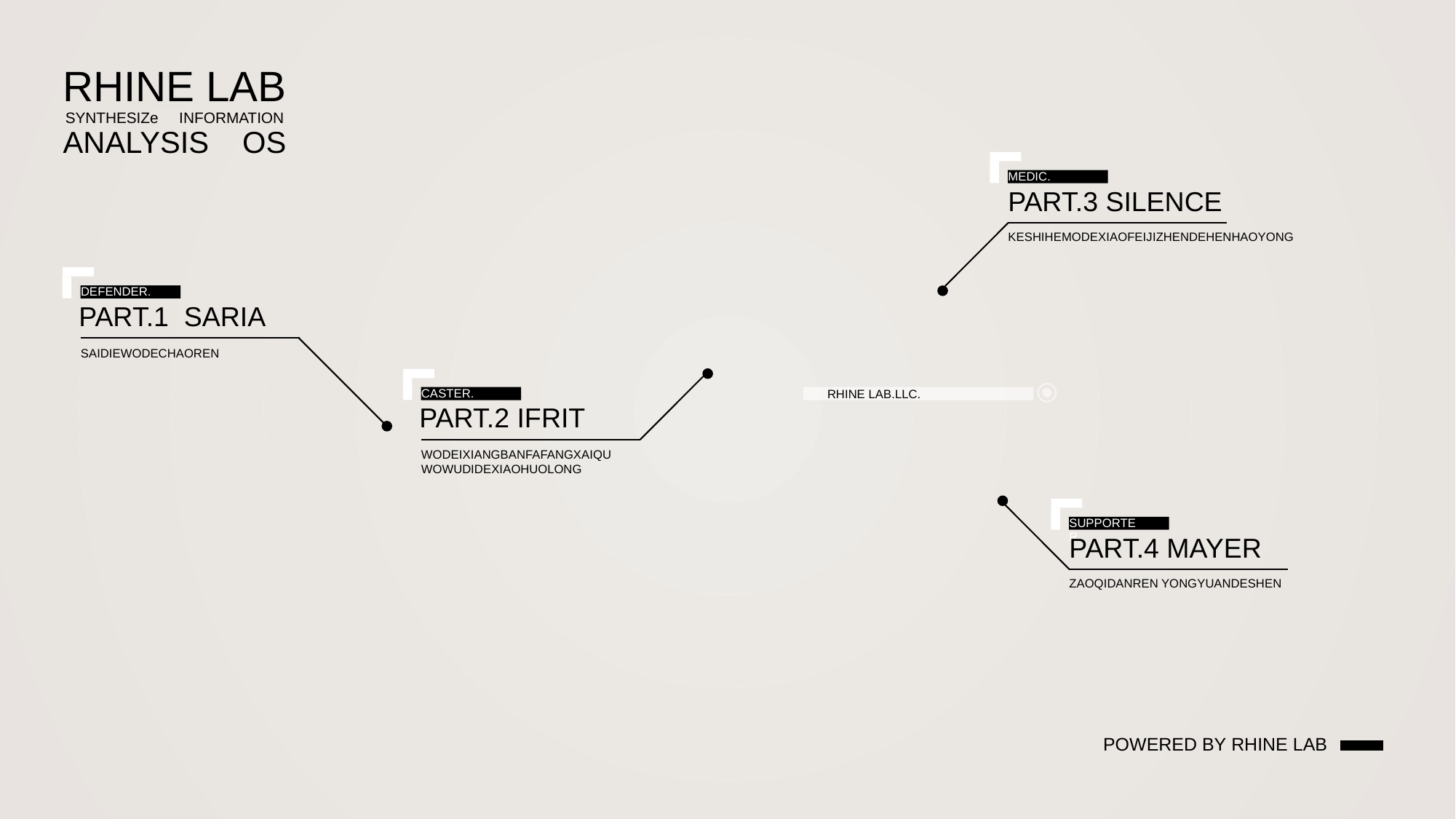

RHINE LAB
SYNTHESIZe     INFORMATION
ANALYSIS    OS
rhodeskesi

MEDIC.

PART.3 SILENCE
KESHIHEMODEXIAOFEIJIZHENDEHENHAOYONG

DEFENDER.

PART.1  SARIA
建议内容：内容介绍、目录
图内元素内容位置均可调整

英文字体：Novecento wide
中文字体：思源黑体
SAIDIEWODECHAOREN

CASTER.
       RHINE LAB.LLC.

PART.2 IFRIT

WODEIXIANGBANFAFANGXAIQU
WOWUDIDEXIAOHUOLONG

SUPPORTER.

PART.4 MAYER
ZAOQIDANREN YONGYUANDESHEN
POWERED BY RHINE LAB